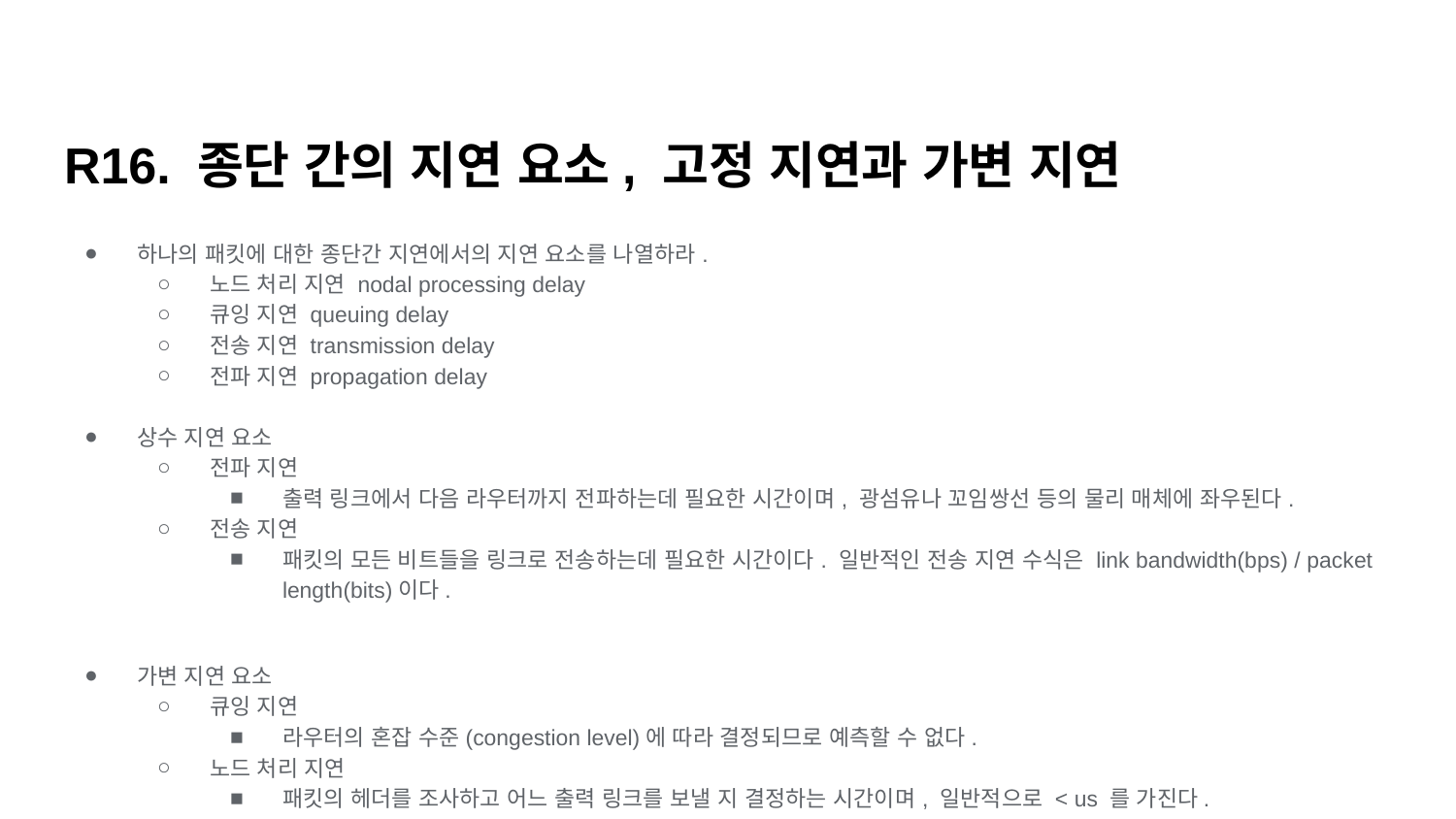

# R16. 종단 간의 지연 요소, 고정 지연과 가변 지연
하나의 패킷에 대한 종단간 지연에서의 지연 요소를 나열하라.
노드 처리 지연 nodal processing delay
큐잉 지연 queuing delay
전송 지연 transmission delay
전파 지연 propagation delay

상수 지연 요소
전파 지연
출력 링크에서 다음 라우터까지 전파하는데 필요한 시간이며, 광섬유나 꼬임쌍선 등의 물리 매체에 좌우된다.
전송 지연
패킷의 모든 비트들을 링크로 전송하는데 필요한 시간이다. 일반적인 전송 지연 수식은 link bandwidth(bps) / packet length(bits)이다.

가변 지연 요소
큐잉 지연
라우터의 혼잡 수준(congestion level)에 따라 결정되므로 예측할 수 없다.
노드 처리 지연
패킷의 헤더를 조사하고 어느 출력 링크를 보낼 지 결정하는 시간이며, 일반적으로 < us 를 가진다.